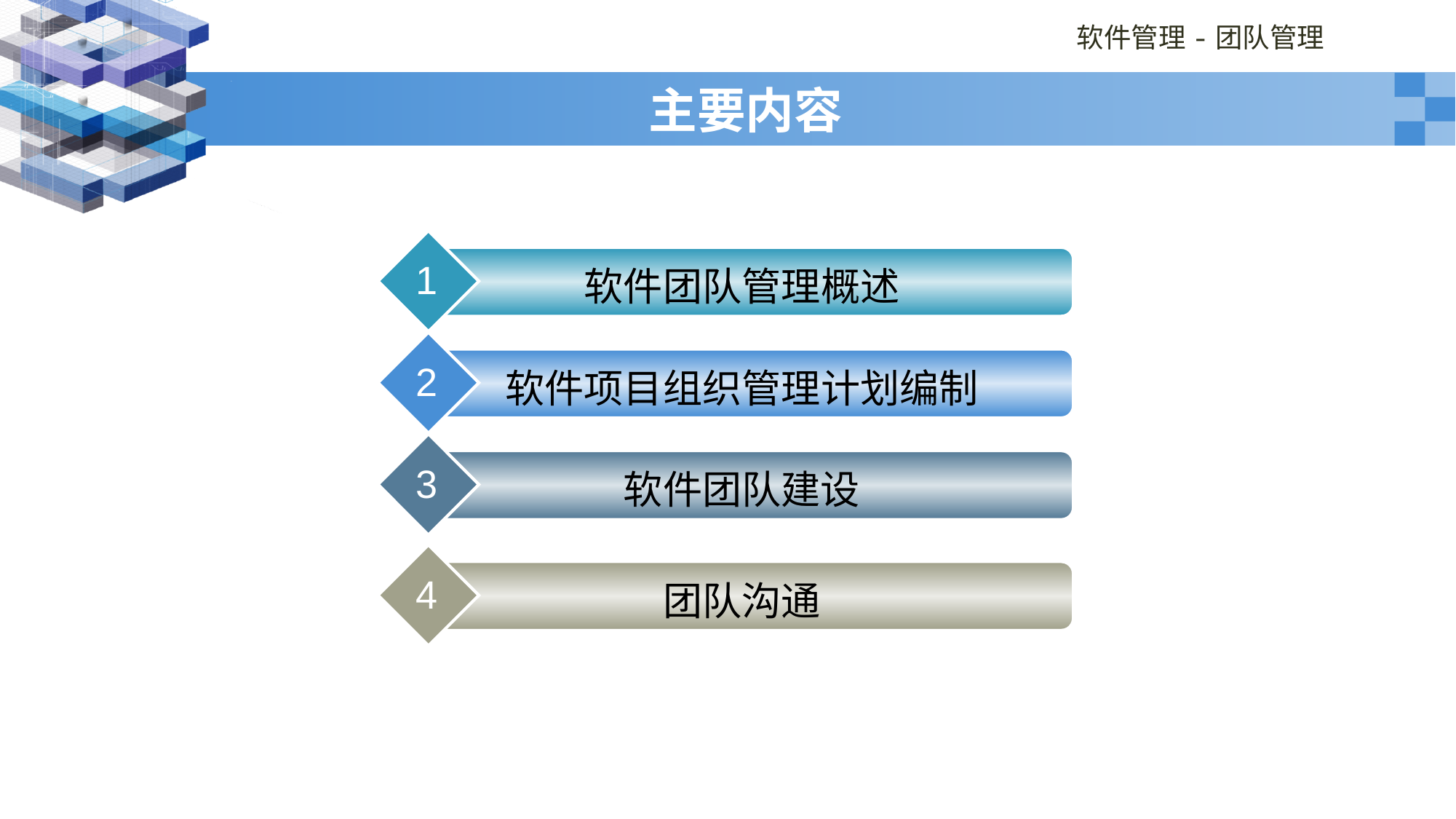

# 主要内容

1
软件团队管理概述

2
软件项目组织管理计划编制

3
软件团队建设

4
团队沟通